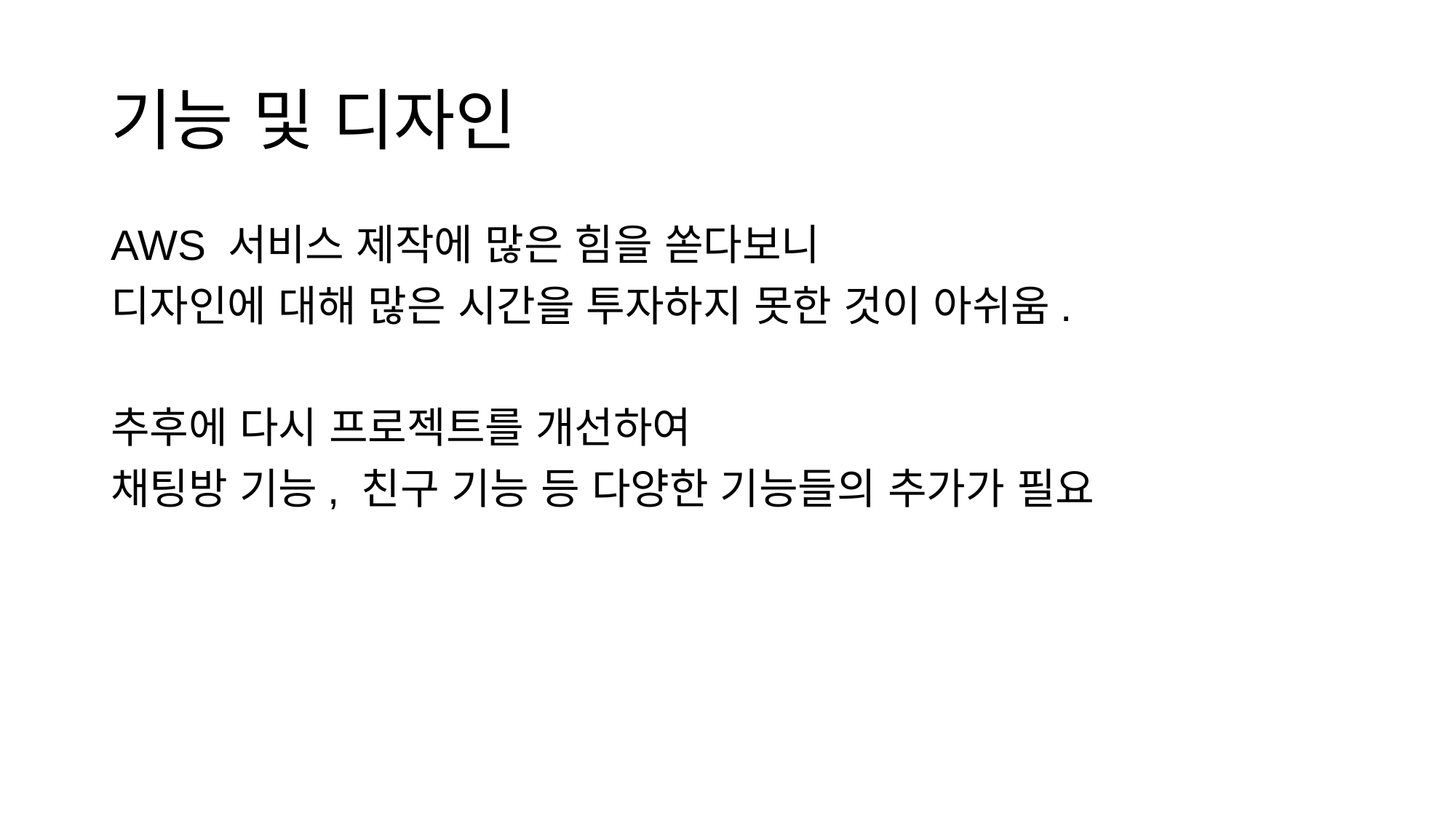

# 기능 및 디자인
AWS 서비스 제작에 많은 힘을 쏟다보니
디자인에 대해 많은 시간을 투자하지 못한 것이 아쉬움.

추후에 다시 프로젝트를 개선하여
채팅방 기능, 친구 기능 등 다양한 기능들의 추가가 필요